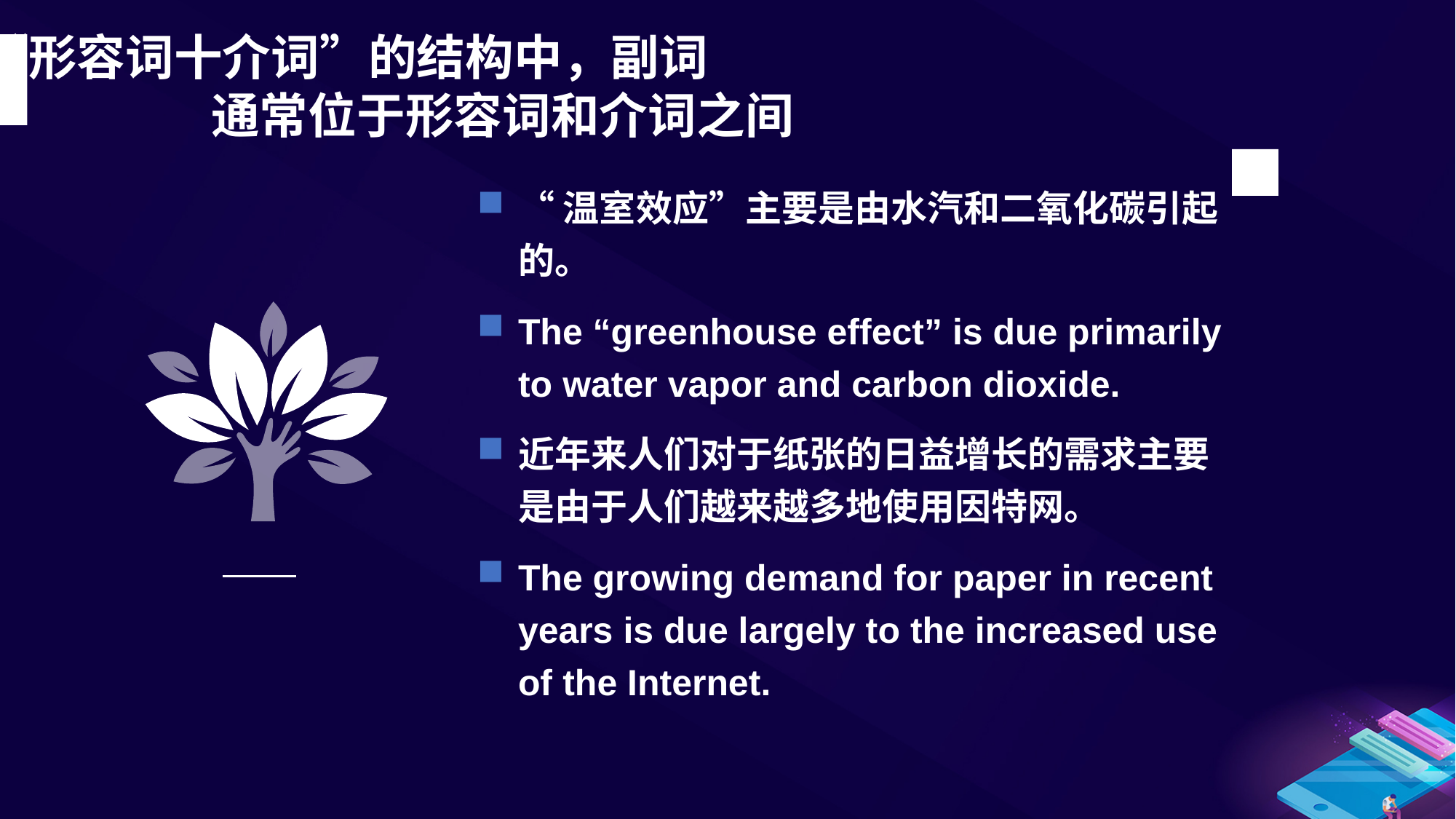

在“形容词十介词”的结构中，副词                                    通常位于形容词和介词之间

“温室效应”主要是由水汽和二氧化碳引起的。
The “greenhouse effect” is due primarily to water vapor and carbon dioxide.
近年来人们对于纸张的日益增长的需求主要是由于人们越来越多地使用因特网。
The growing demand for paper in recent years is due largely to the increased use of the Internet.